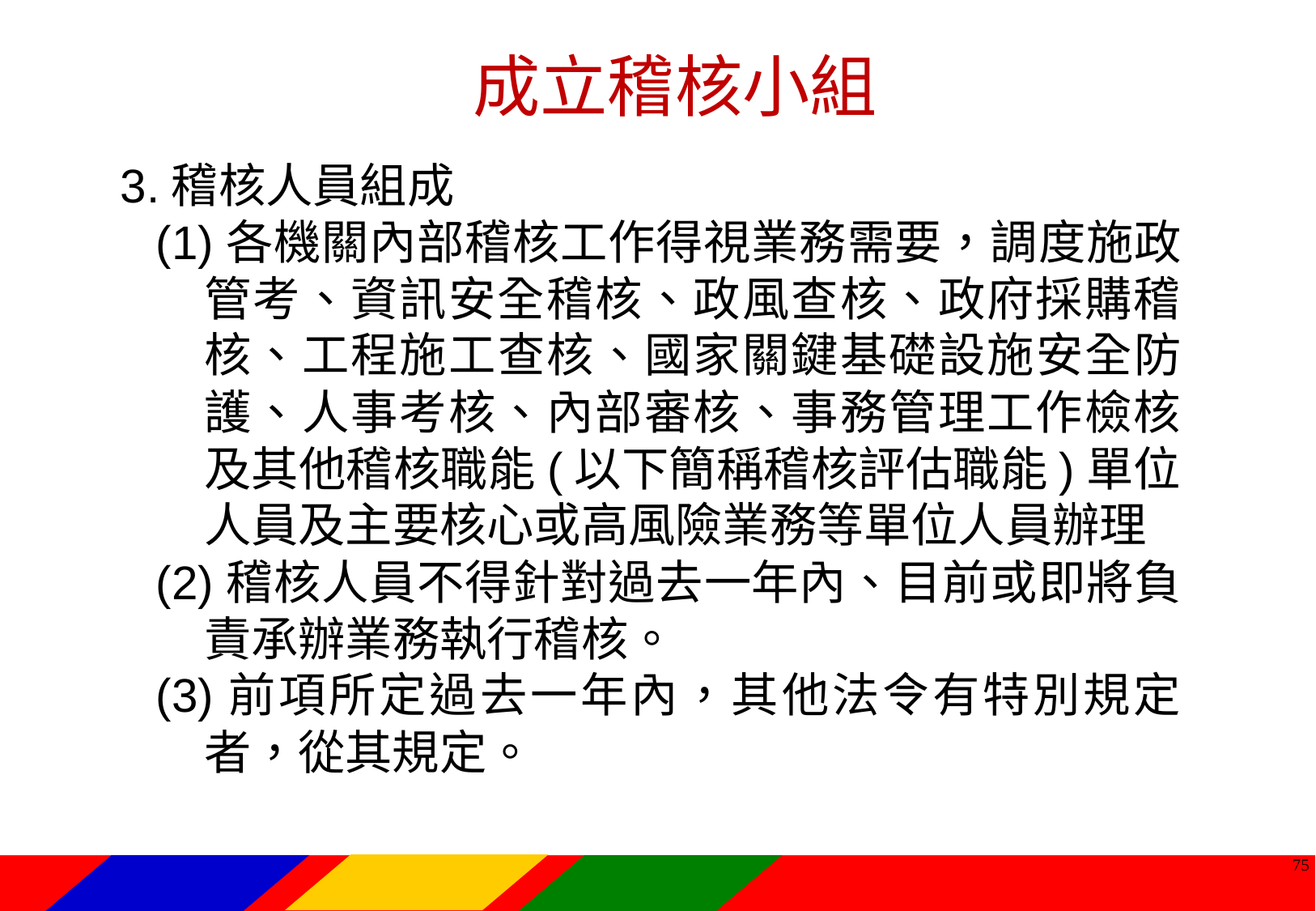

成立稽核小組
3.稽核人員組成
(1)各機關內部稽核工作得視業務需要，調度施政管考、資訊安全稽核、政風查核、政府採購稽核、工程施工查核、國家關鍵基礎設施安全防護、人事考核、內部審核、事務管理工作檢核及其他稽核職能(以下簡稱稽核評估職能)單位人員及主要核心或高風險業務等單位人員辦理
(2)稽核人員不得針對過去一年內、目前或即將負責承辦業務執行稽核。
(3)前項所定過去一年內，其他法令有特別規定者，從其規定。
75